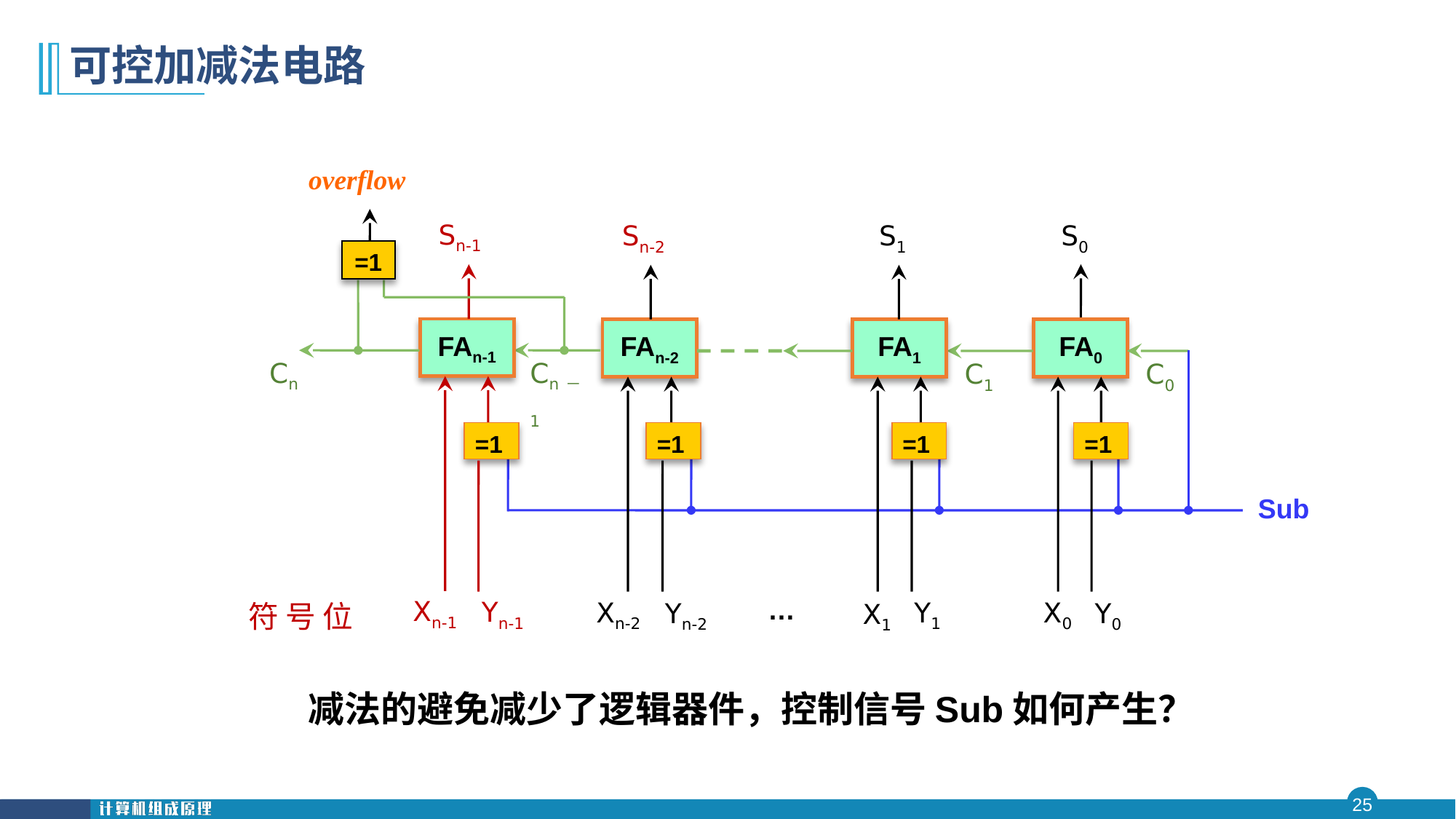

# 可控加减法电路
overflow

=1

Sn-1

FAn-1

Xn-1
Yn-1
Cn
Cn－1
Sn-2

FAn-2

Xn-2
Yn-2
S1

FA1

Y1
X1
…
S0

FA0

C1
C0

X0
Y0
=1
=1
=1
=1

Sub

符 号 位
减法的避免减少了逻辑器件，控制信号Sub如何产生？